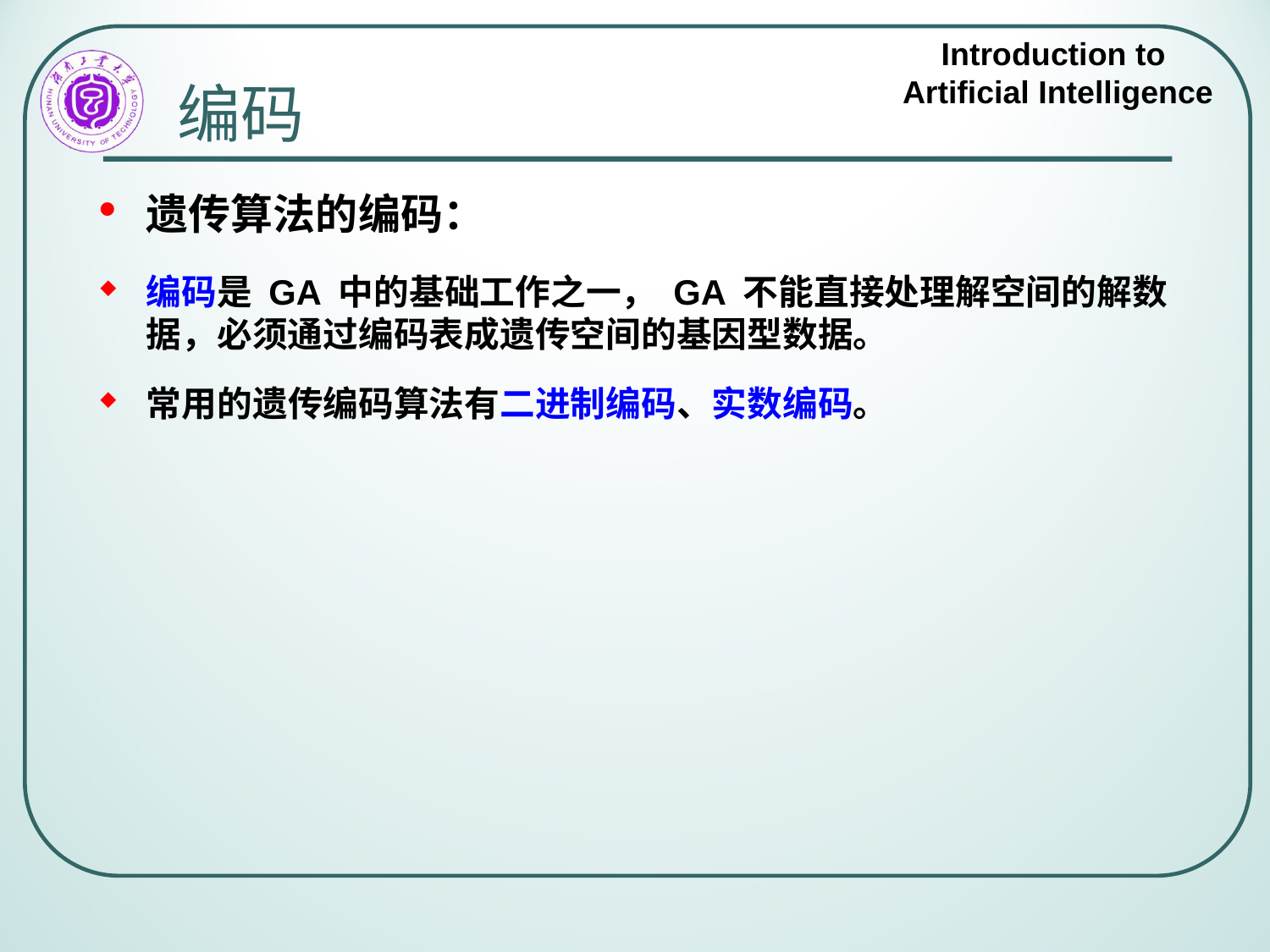

# 编码
遗传算法的编码：

编码是 GA 中的基础工作之一， GA 不能直接处理解空间的解数据，必须通过编码表成遗传空间的基因型数据。

常用的遗传编码算法有二进制编码、实数编码。